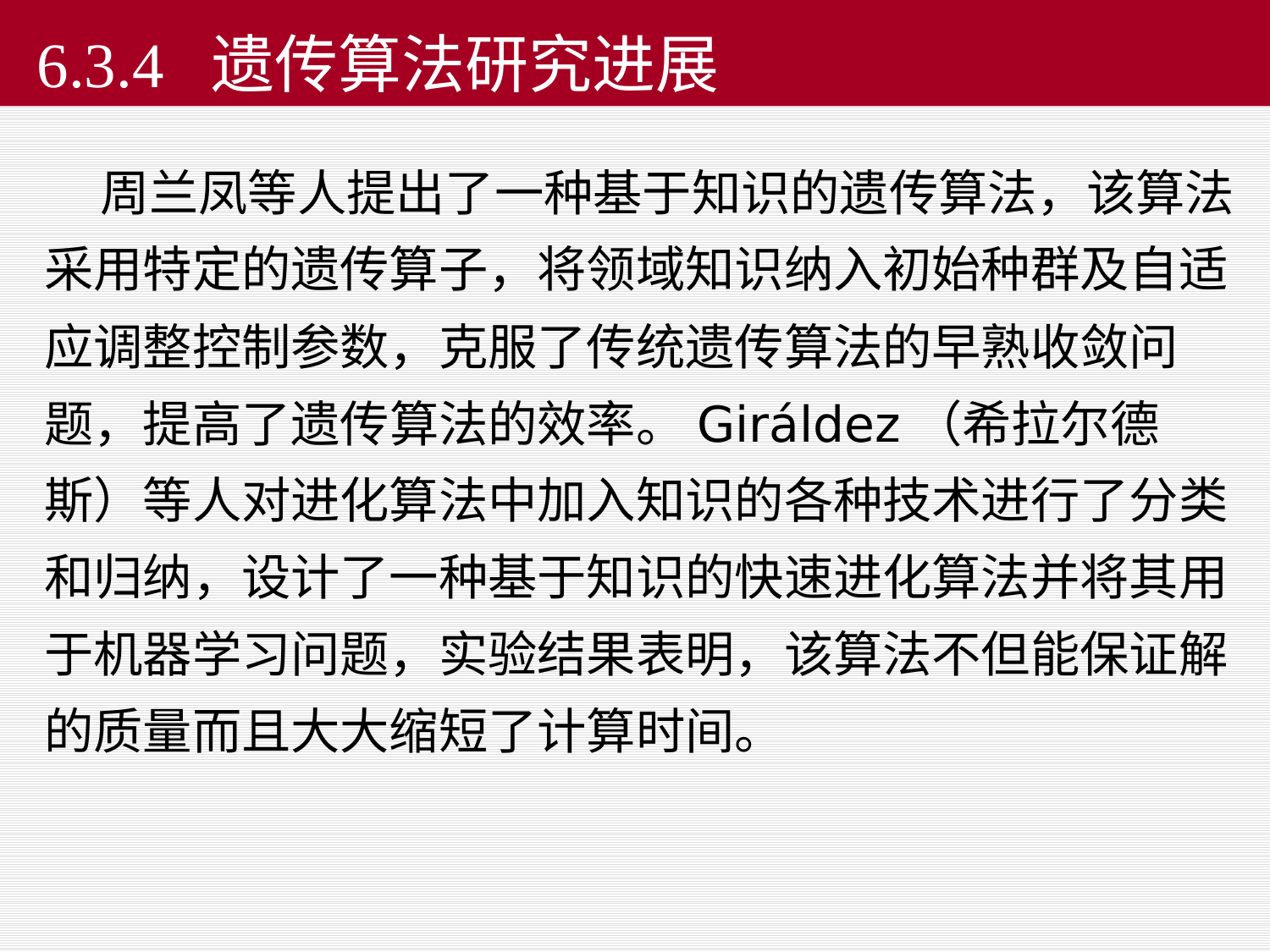

6.3.4  遗传算法研究进展
    周兰凤等人提出了一种基于知识的遗传算法，该算法采用特定的遗传算子，将领域知识纳入初始种群及自适应调整控制参数，克服了传统遗传算法的早熟收敛问题，提高了遗传算法的效率。Giráldez（希拉尔德斯）等人对进化算法中加入知识的各种技术进行了分类和归纳，设计了一种基于知识的快速进化算法并将其用于机器学习问题，实验结果表明，该算法不但能保证解的质量而且大大缩短了计算时间。

129